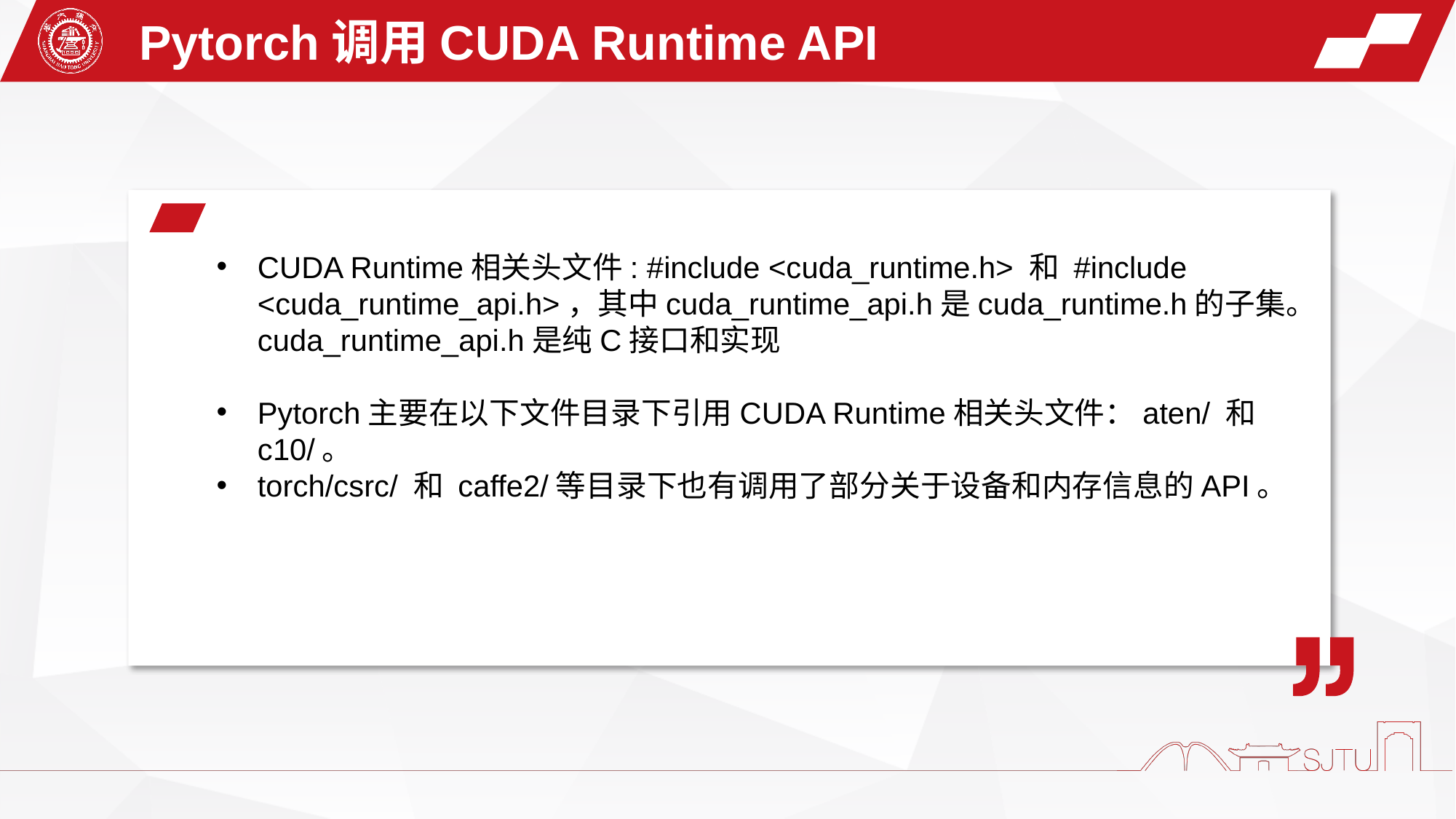

Pytorch调用CUDA Runtime API

CUDA Runtime相关头文件: #include <cuda_runtime.h> 和 #include <cuda_runtime_api.h>，其中cuda_runtime_api.h是cuda_runtime.h的子集。cuda_runtime_api.h是纯C接口和实现

Pytorch主要在以下文件目录下引用CUDA Runtime相关头文件：aten/ 和c10/。
torch/csrc/ 和 caffe2/等目录下也有调用了部分关于设备和内存信息的API。